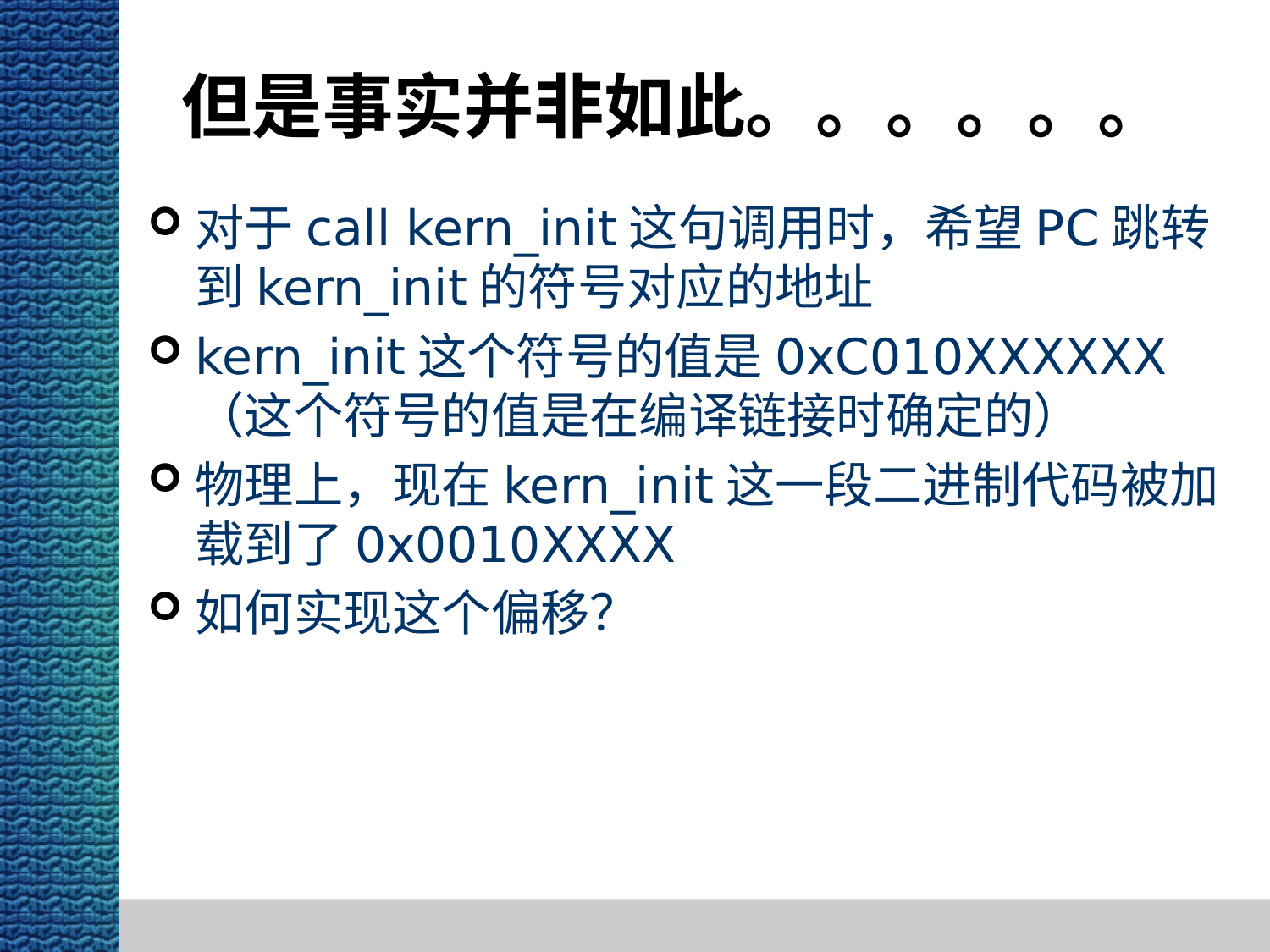

# 但是事实并非如此。。。。。。
对于call kern_init这句调用时，希望PC跳转到kern_init的符号对应的地址
kern_init这个符号的值是0xC010XXXXXX（这个符号的值是在编译链接时确定的）
物理上，现在kern_init这一段二进制代码被加载到了0x0010XXXX
如何实现这个偏移？